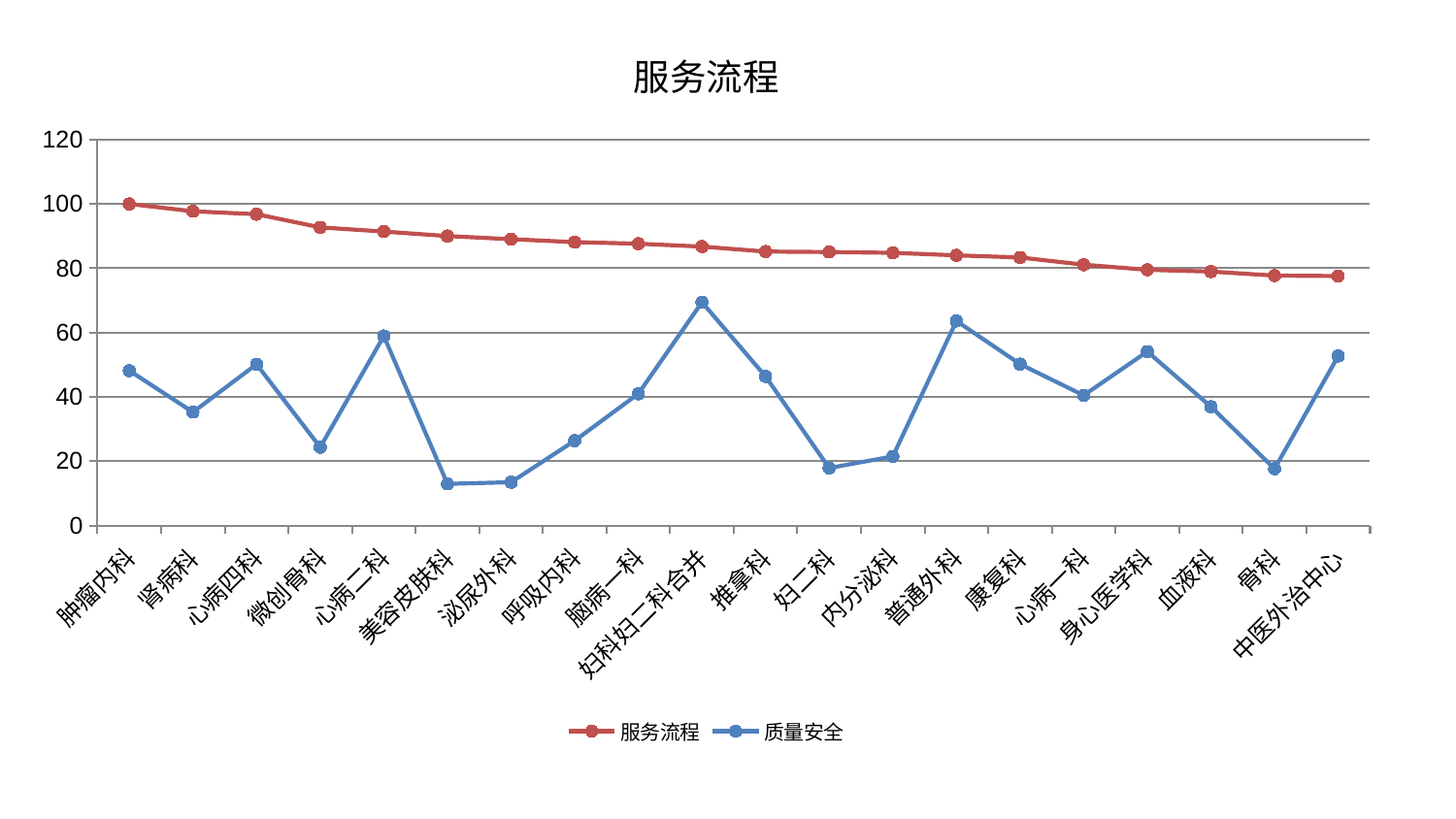

### Chart: 服务流程

| Category | 服务流程 | 质量安全 |
|---|---|---|
| 肿瘤内科 | 100.0 | 48.1546728305786 |
| 肾病科 | 97.71037262647859 | 35.23971541790947 |
| 心病四科 | 96.80821792773104 | 50.147215933454255 |
| 微创骨科 | 92.71633575707789 | 24.312139600676947 |
| 心病二科 | 91.40532083865473 | 58.93872473961447 |
| 美容皮肤科 | 90.014738109534 | 12.922306131360937 |
| 泌尿外科 | 89.03070443835263 | 13.448501665566095 |
| 呼吸内科 | 88.12164759825616 | 26.366525326192836 |
| 脑病一科 | 87.62246804787873 | 40.956247472255065 |
| 妇科妇二科合并 | 86.74752597643202 | 69.43500524573524 |
| 推拿科 | 85.18824778391769 | 46.37160158877645 |
| 妇二科 | 85.04196018010967 | 17.85964157059418 |
| 内分泌科 | 84.80155862109503 | 21.46021560065432 |
| 普通外科 | 84.0073141568234 | 63.61495889520884 |
| 康复科 | 83.35664080358428 | 50.19280071862835 |
| 心病一科 | 81.10938076100733 | 40.46922979630225 |
| 身心医学科 | 79.53068685782358 | 54.08736005542333 |
| 血液科 | 78.97117854817631 | 36.93149012264055 |
| 骨科 | 77.72107845879428 | 17.63417882291128 |
| 中医外治中心 | 77.58457088728358 | 52.71042686892201 |
253